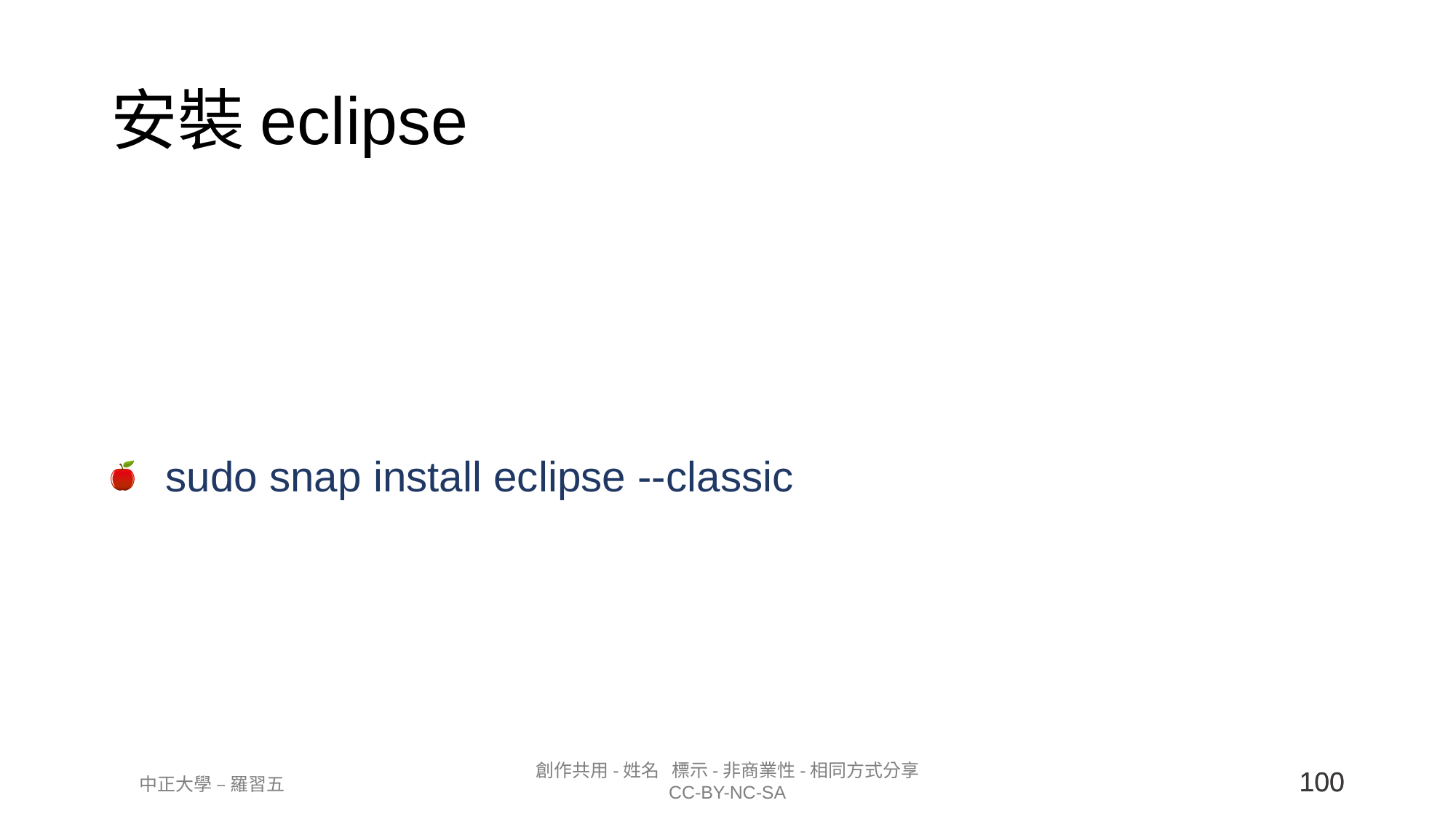

# 安裝eclipse
sudo snap install eclipse --classic